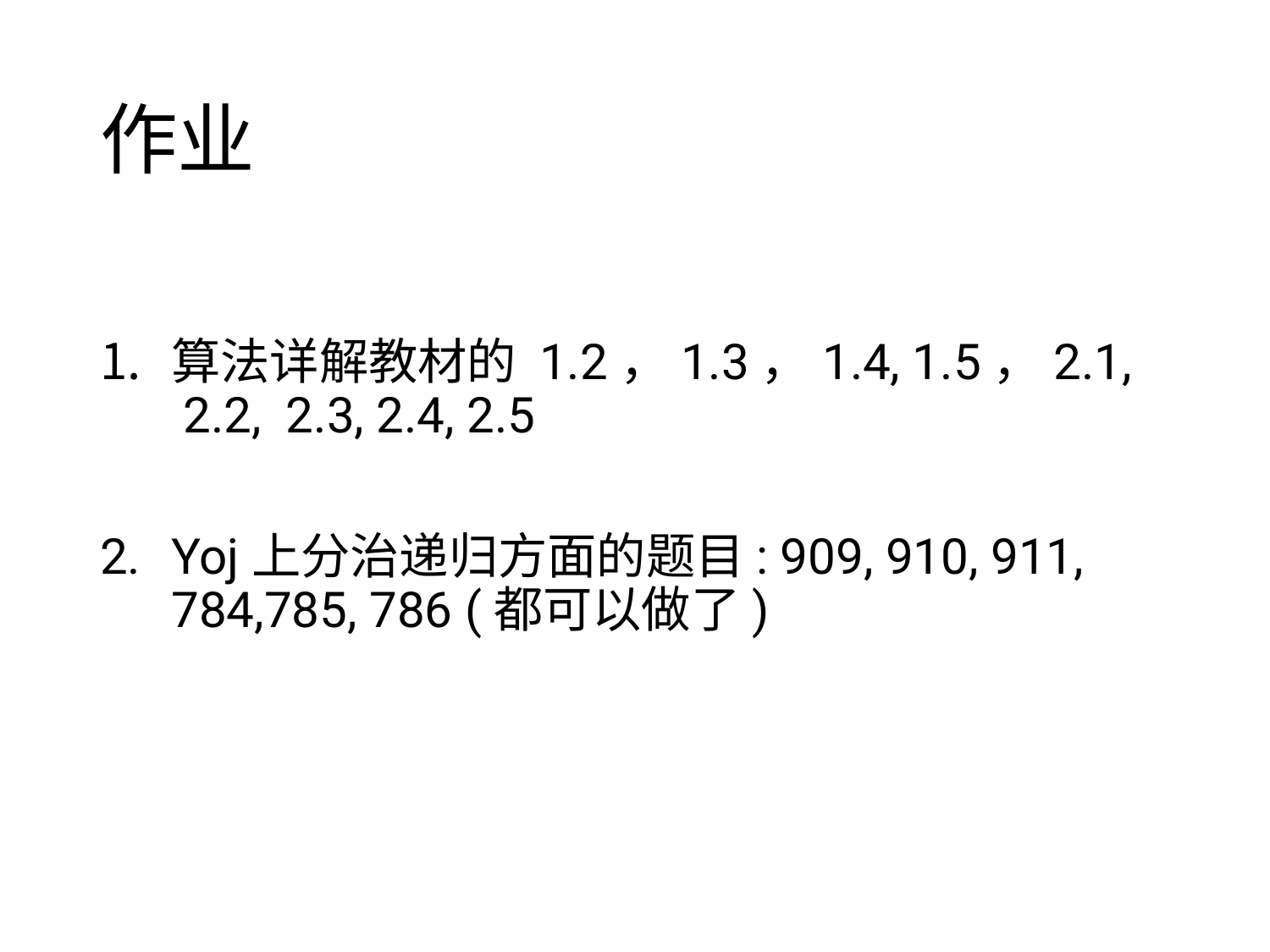

# 作业

算法详解教材的 1.2，1.3，1.4, 1.5，2.1,  2.2,  2.3, 2.4, 2.5

Yoj上分治递归方面的题目: 909, 910, 911, 784,785, 786 (都可以做了)